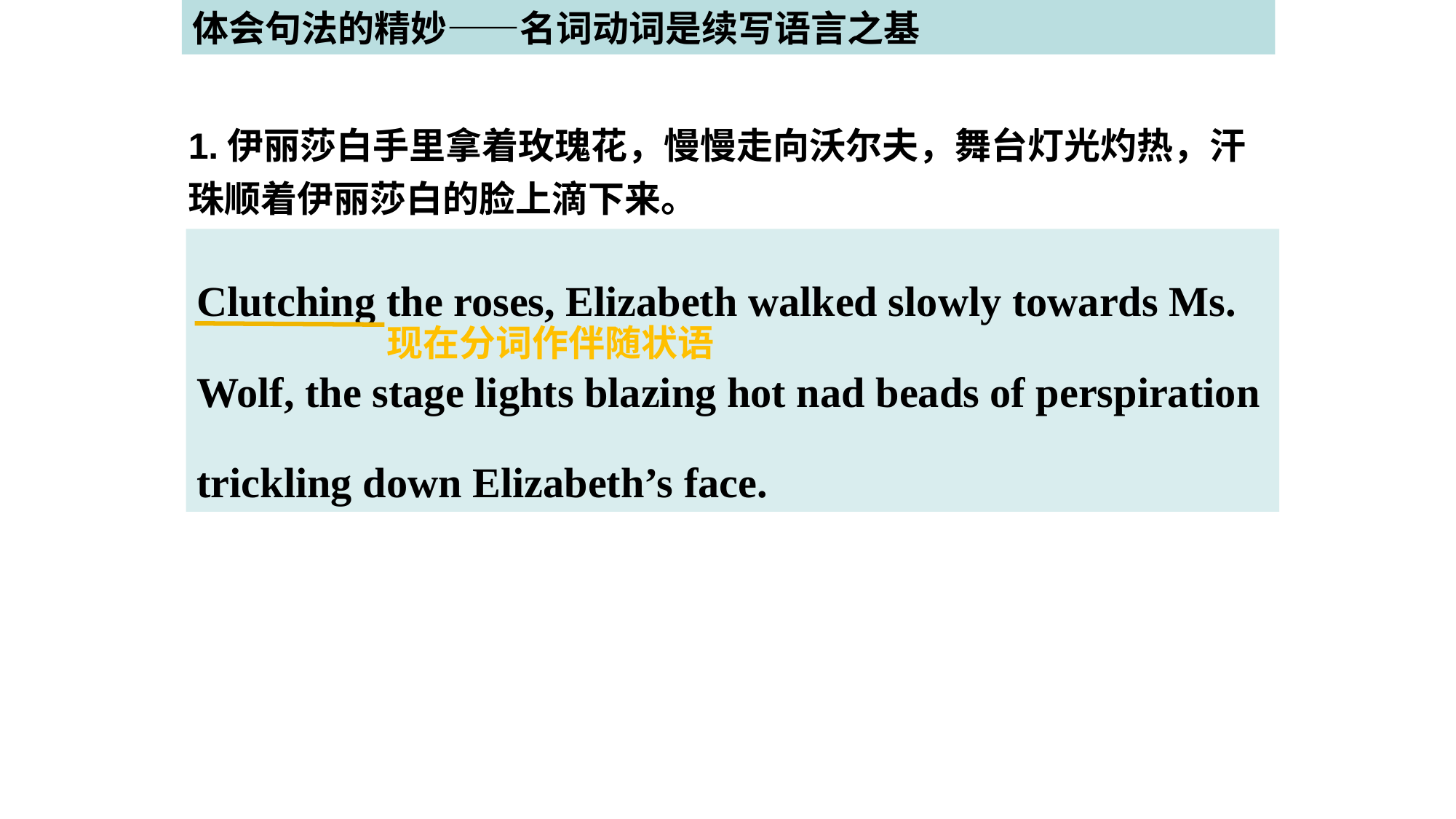

体会句法的精妙——名词动词是续写语言之基
1.伊丽莎白手里拿着玫瑰花，慢慢走向沃尔夫，舞台灯光灼热，汗珠顺着伊丽莎白的脸上滴下来。
Clutching the roses, Elizabeth walked slowly towards Ms. Wolf, the stage lights blazing hot nad beads of perspiration trickling down Elizabeth’s face.
现在分词作伴随状语